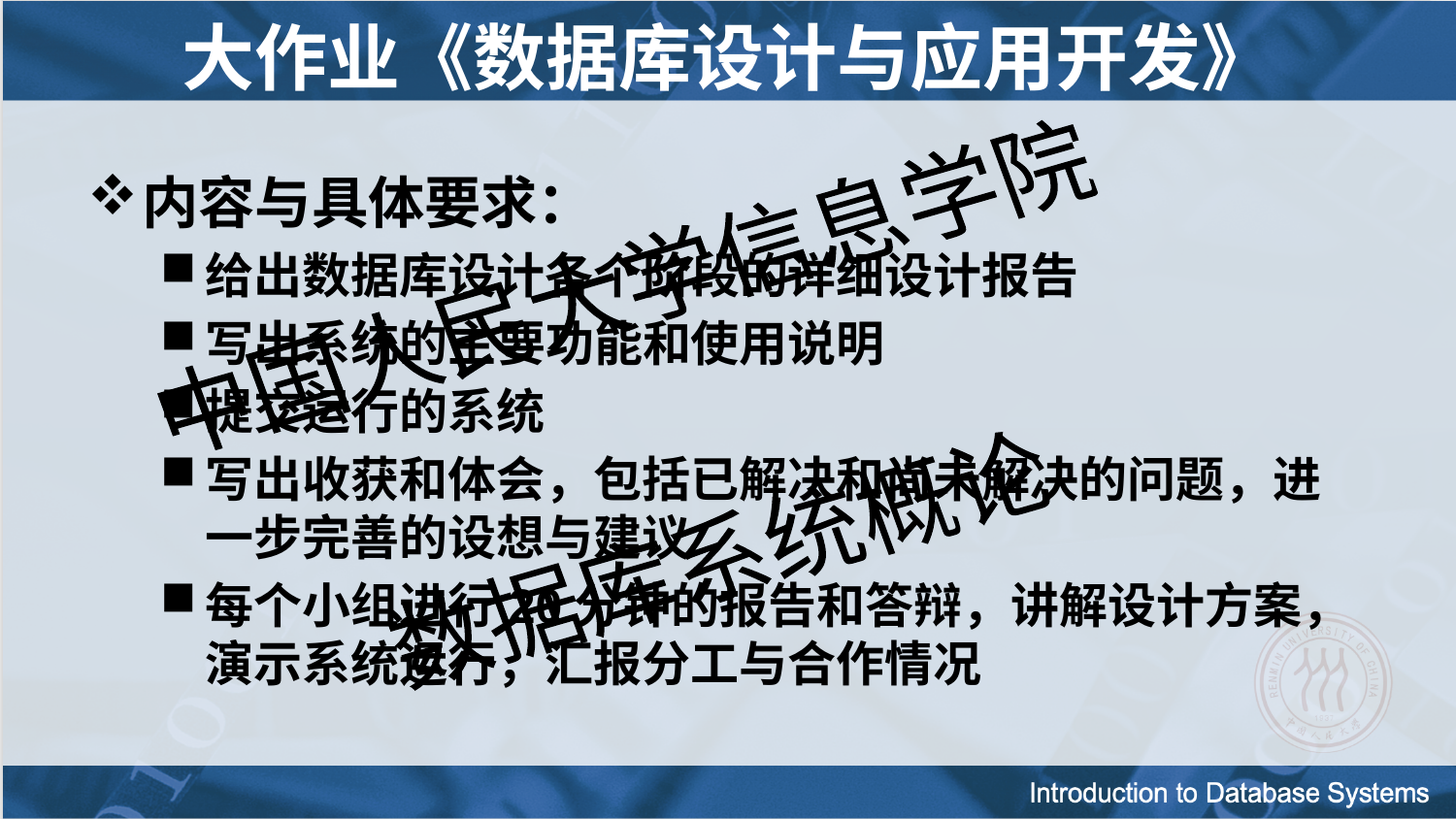

# 大作业《数据库设计与应用开发》
内容与具体要求：
给出数据库设计各个阶段的详细设计报告
写出系统的主要功能和使用说明
提交运行的系统
写出收获和体会，包括已解决和尚未解决的问题，进一步完善的设想与建议
每个小组进行20分钟的报告和答辩，讲解设计方案，演示系统运行，汇报分工与合作情况